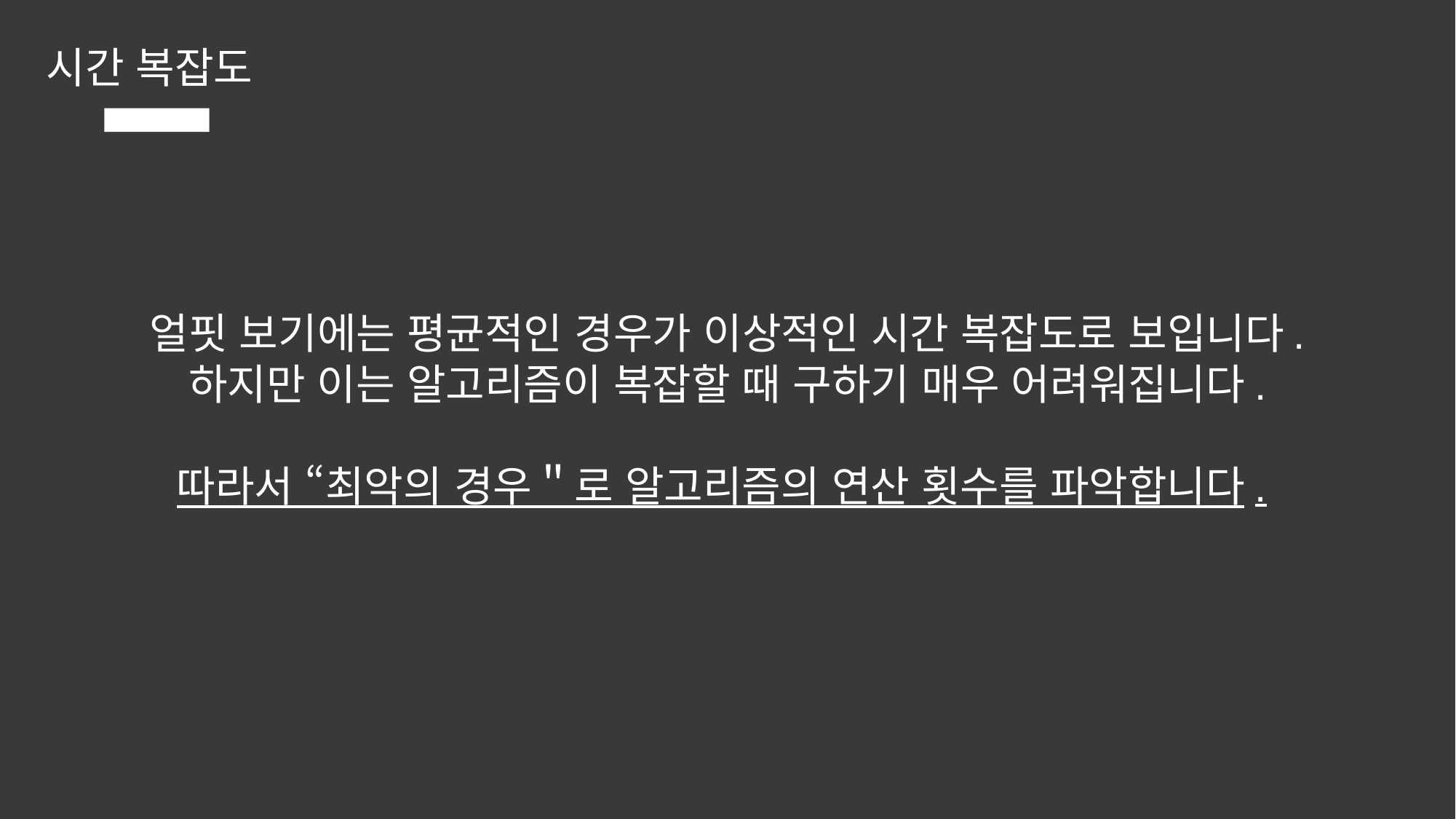

시간 복잡도

얼핏 보기에는 평균적인 경우가 이상적인 시간 복잡도로 보입니다.
하지만 이는 알고리즘이 복잡할 때 구하기 매우 어려워집니다.

따라서 “최악의 경우＂로 알고리즘의 연산 횟수를 파악합니다.